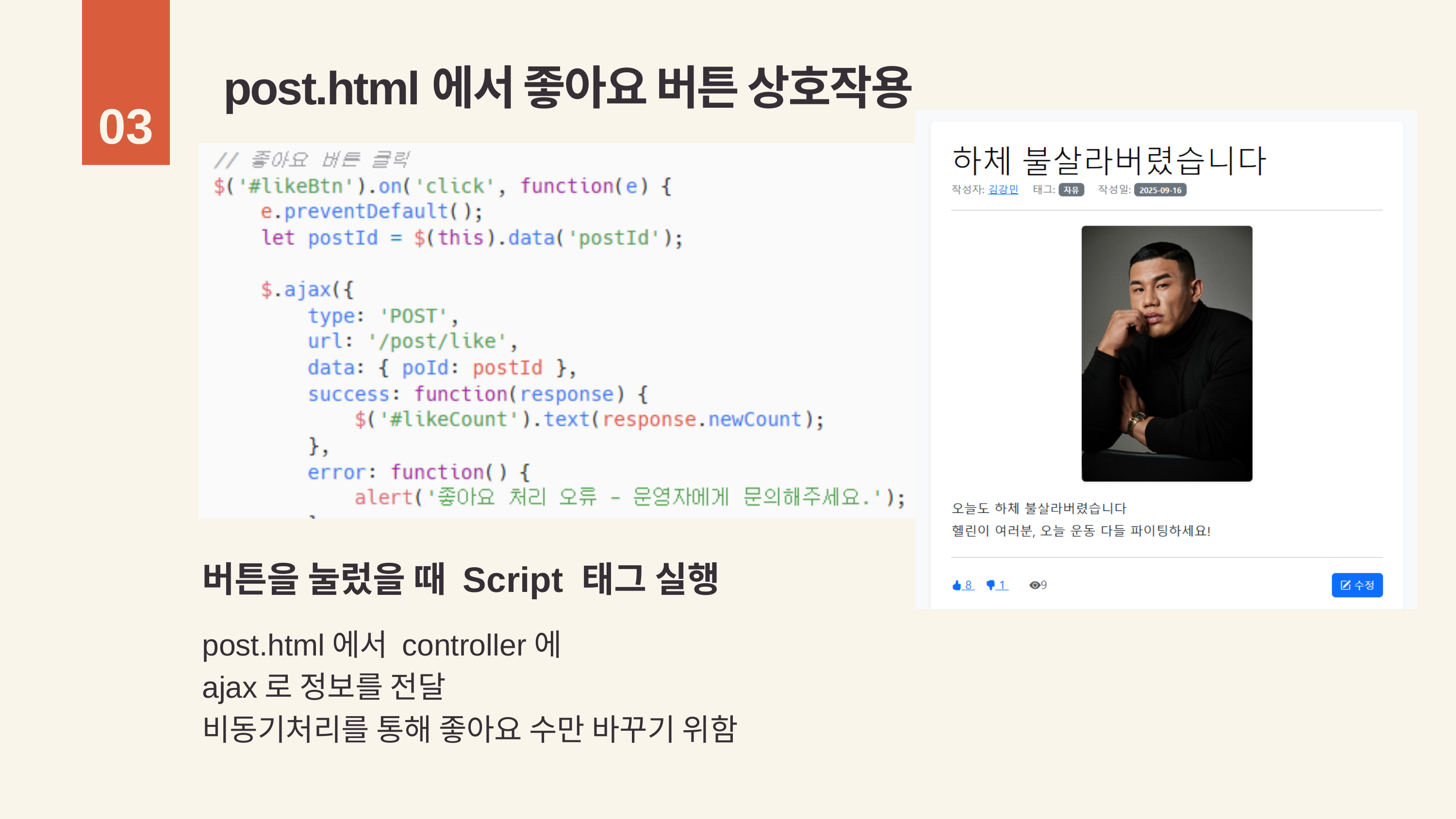

post.html에서 좋아요 버튼 상호작용
03

버튼을 눌렀을 때 Script 태그 실행
post.html에서 controller에
ajax로 정보를 전달
비동기처리를 통해 좋아요 수만 바꾸기 위함